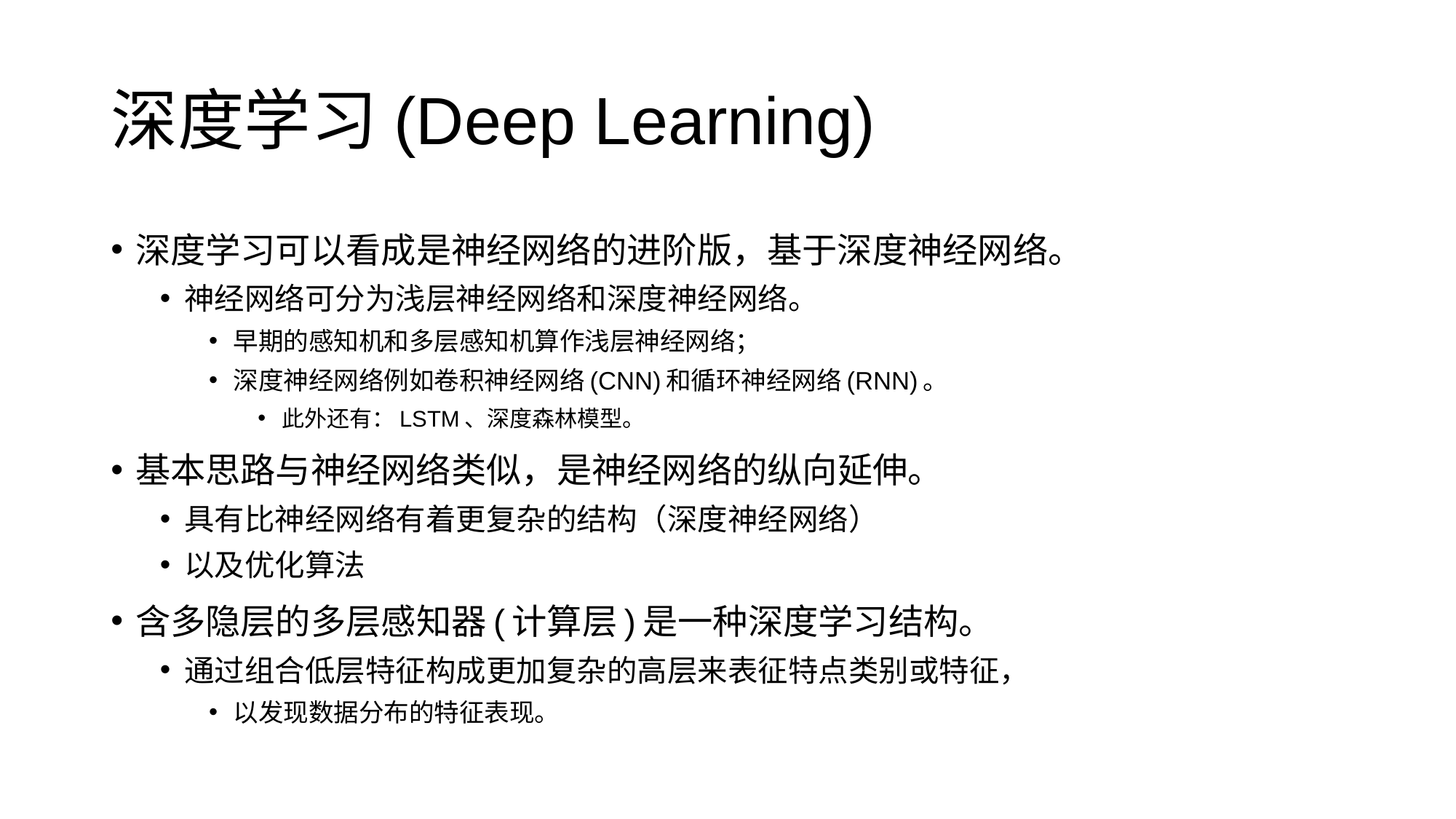

# 深度学习(Deep Learning)
深度学习可以看成是神经网络的进阶版，基于深度神经网络。
神经网络可分为浅层神经网络和深度神经网络。
早期的感知机和多层感知机算作浅层神经网络；
深度神经网络例如卷积神经网络(CNN)和循环神经网络(RNN)。
此外还有：LSTM、深度森林模型。
基本思路与神经网络类似，是神经网络的纵向延伸。
具有比神经网络有着更复杂的结构（深度神经网络）
以及优化算法
含多隐层的多层感知器(计算层)是一种深度学习结构。
通过组合低层特征构成更加复杂的高层来表征特点类别或特征，
以发现数据分布的特征表现。